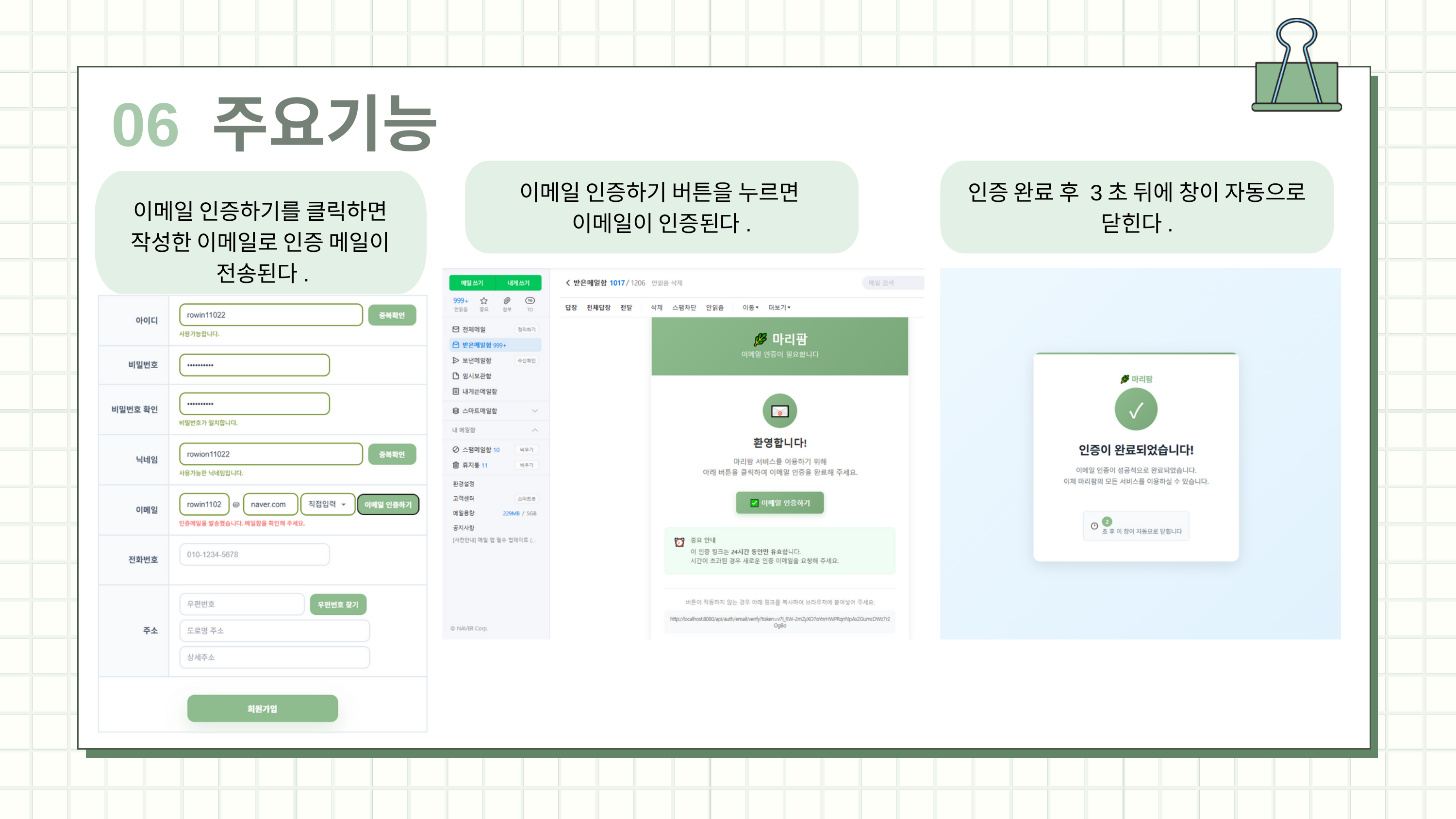

06 주요기능
이메일 인증하기 버튼을 누르면
이메일이 인증된다.

인증 완료 후 3초 뒤에 창이 자동으로 닫힌다.

이메일 인증하기를 클릭하면  작성한 이메일로 인증 메일이
전송된다.